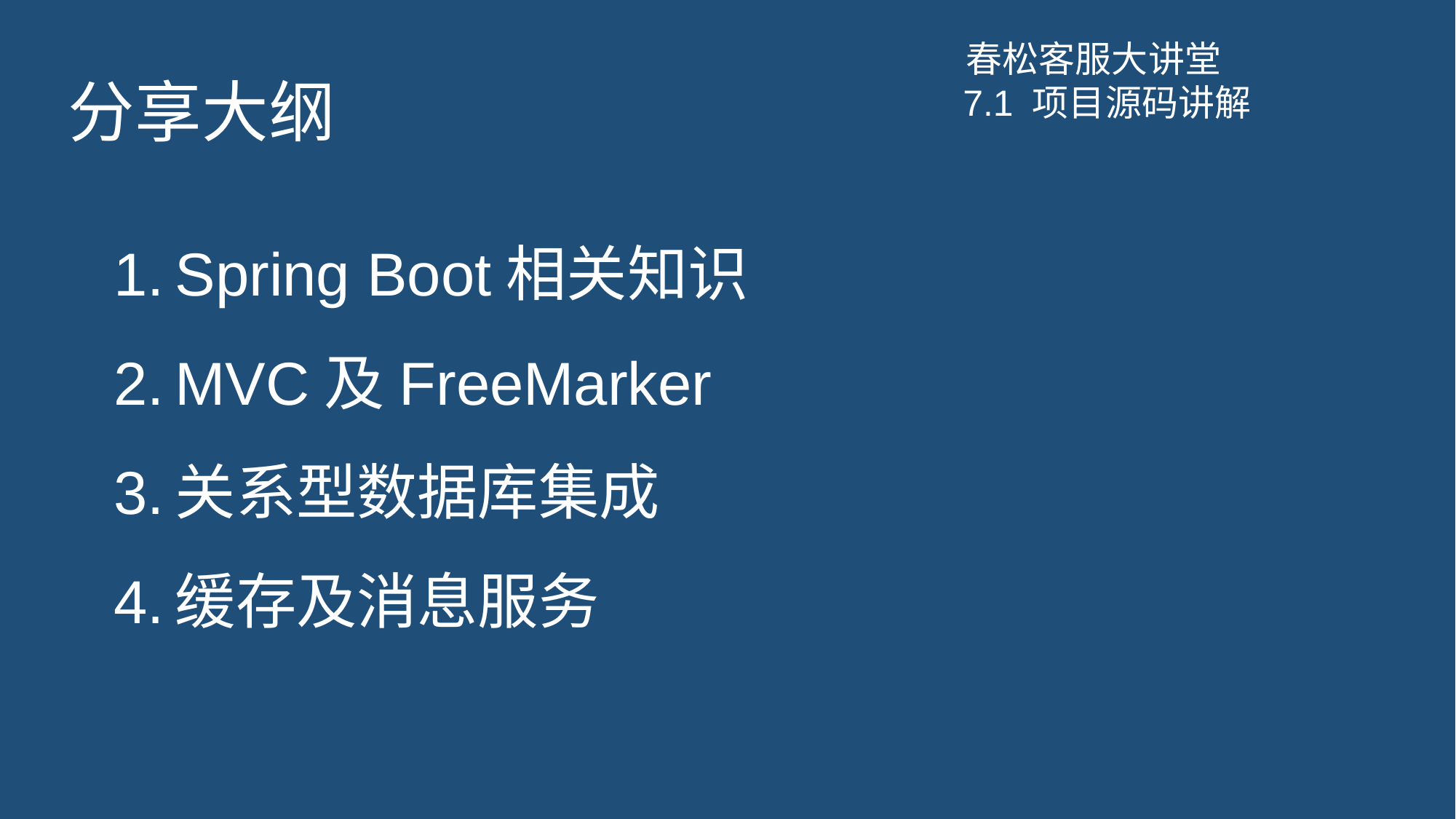

春松客服大讲堂
# 分享大纲
7.1 项目源码讲解
Spring Boot相关知识
MVC及FreeMarker
关系型数据库集成
缓存及消息服务